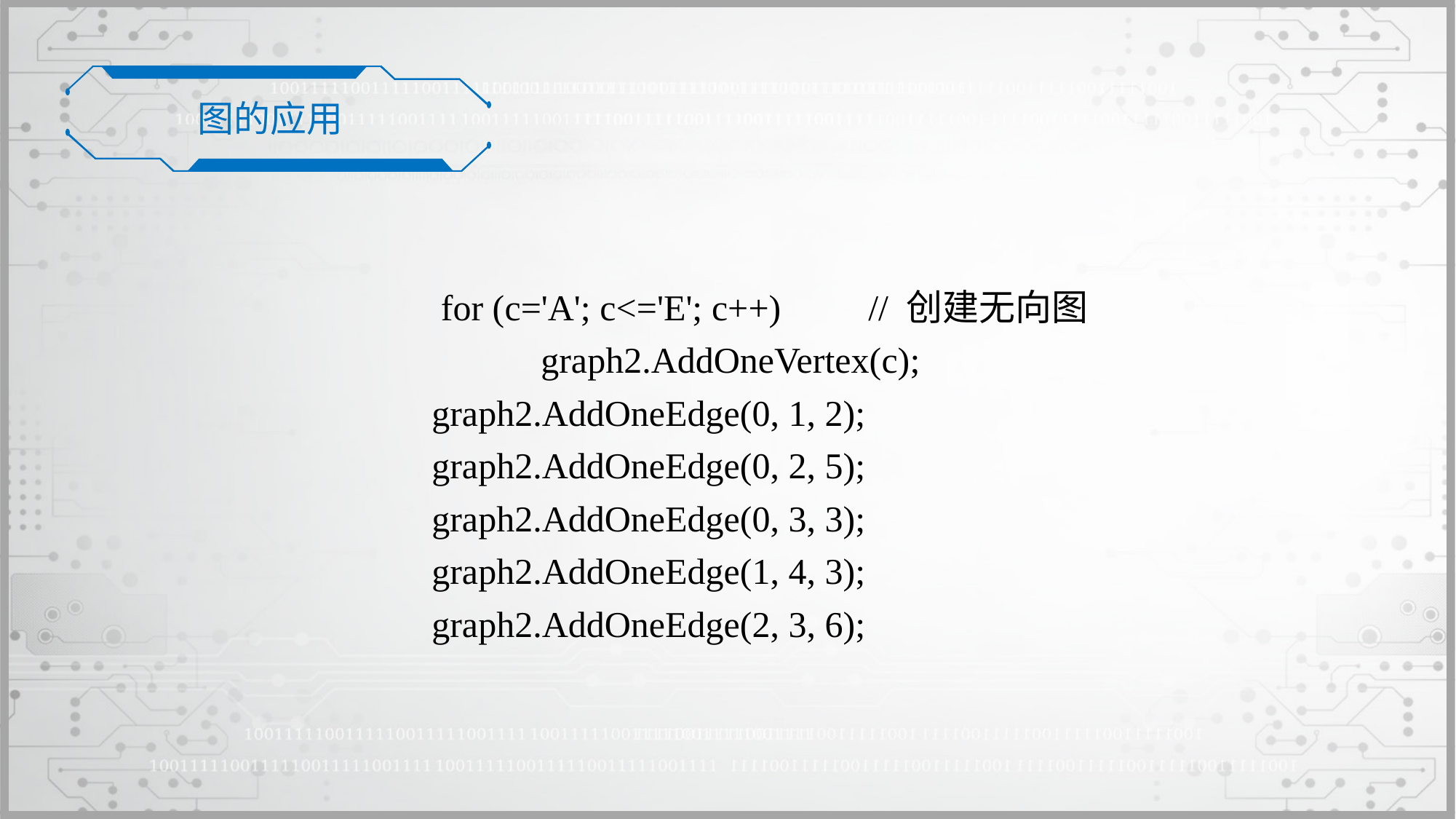

图的应用
	 for (c='A'; c<='E'; c++) 	// 创建无向图
		graph2.AddOneVertex(c);
	graph2.AddOneEdge(0, 1, 2);
	graph2.AddOneEdge(0, 2, 5);
	graph2.AddOneEdge(0, 3, 3);
	graph2.AddOneEdge(1, 4, 3);
	graph2.AddOneEdge(2, 3, 6);